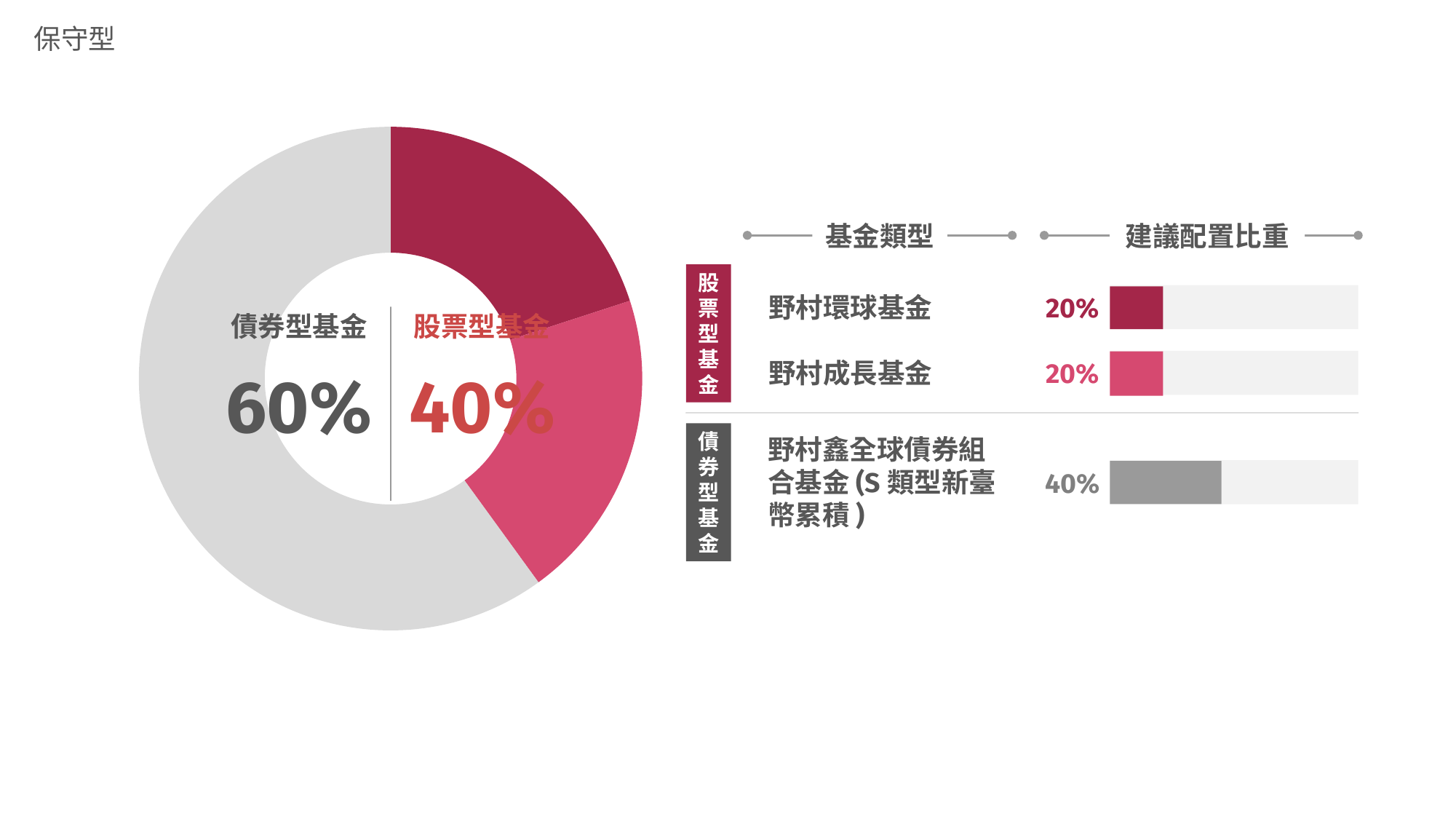

保守型

### Chart

| Category |  |
|---|---|
基金類型
建議配置比重
股票型基金
野村環球基金

20%

債券型基金
股票型基金
野村成長基金
20%

60%
40%
債券型基金
野村鑫全球債券組合基金(S類型新臺幣累積)
40%